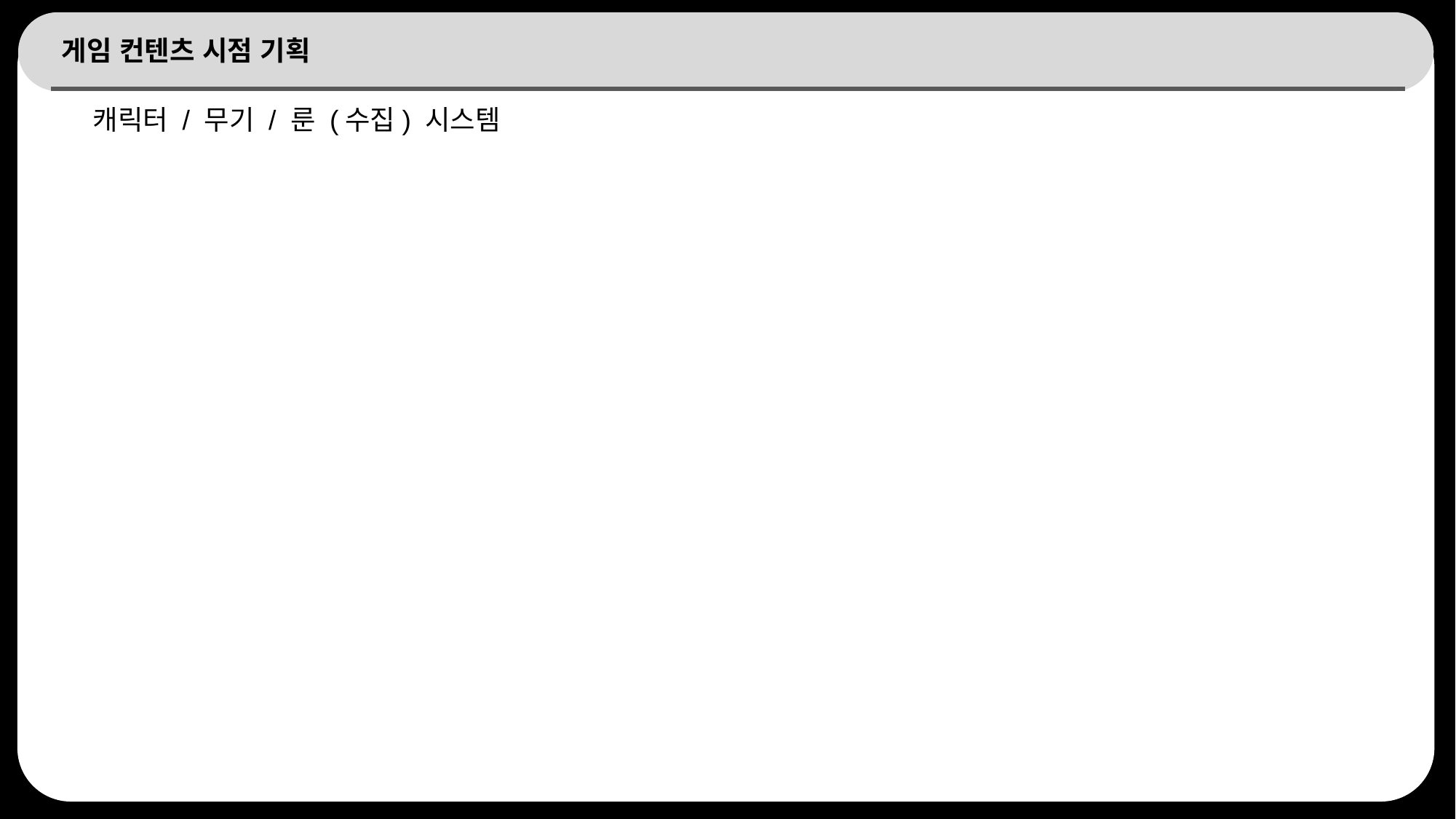

# 게임 컨텐츠 시점 기획
캐릭터 / 무기 / 룬 (수집) 시스템
20